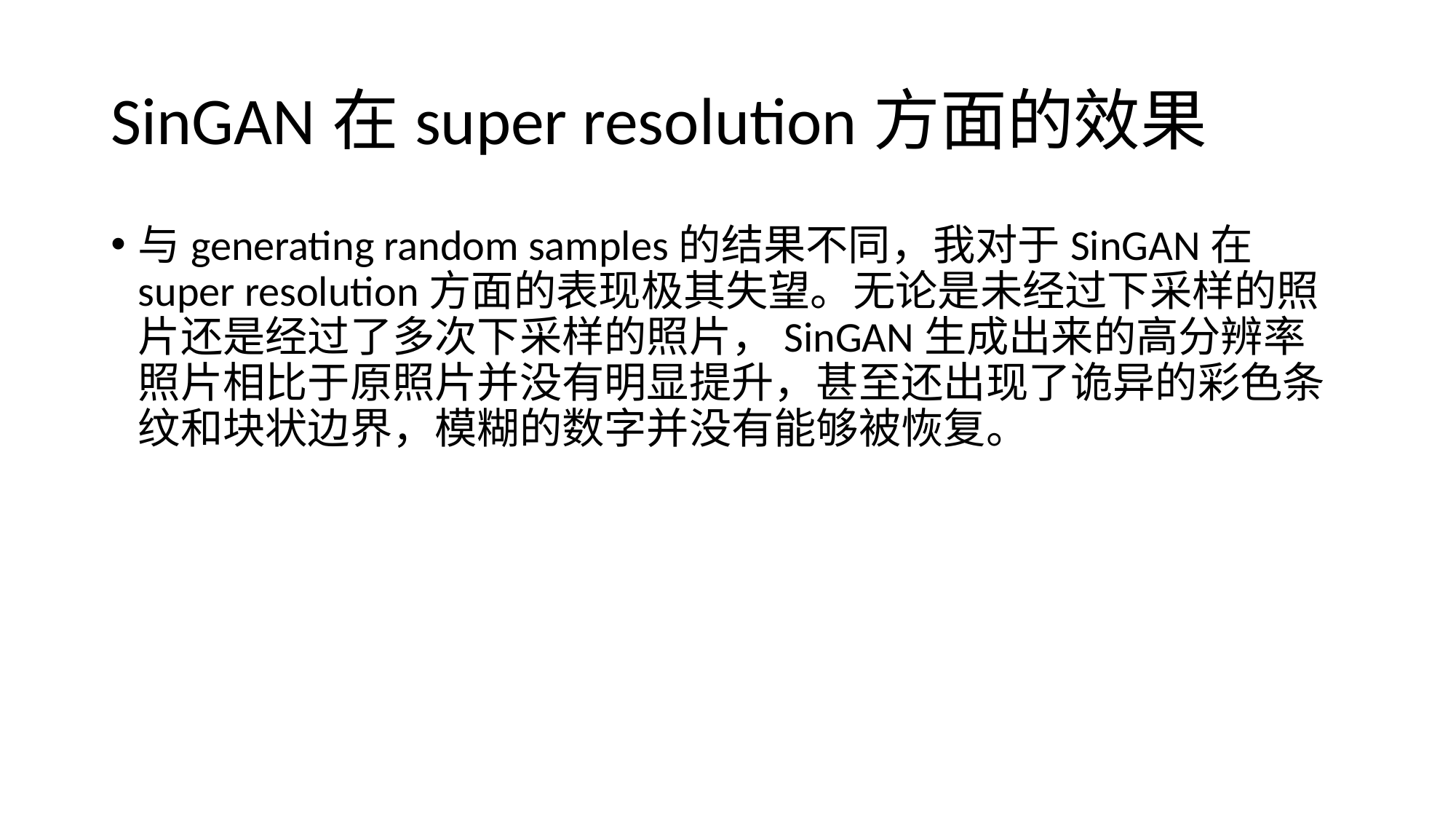

# SinGAN在super resolution方面的效果
与generating random samples的结果不同，我对于SinGAN在super resolution方面的表现极其失望。无论是未经过下采样的照片还是经过了多次下采样的照片，SinGAN生成出来的高分辨率照片相比于原照片并没有明显提升，甚至还出现了诡异的彩色条纹和块状边界，模糊的数字并没有能够被恢复。